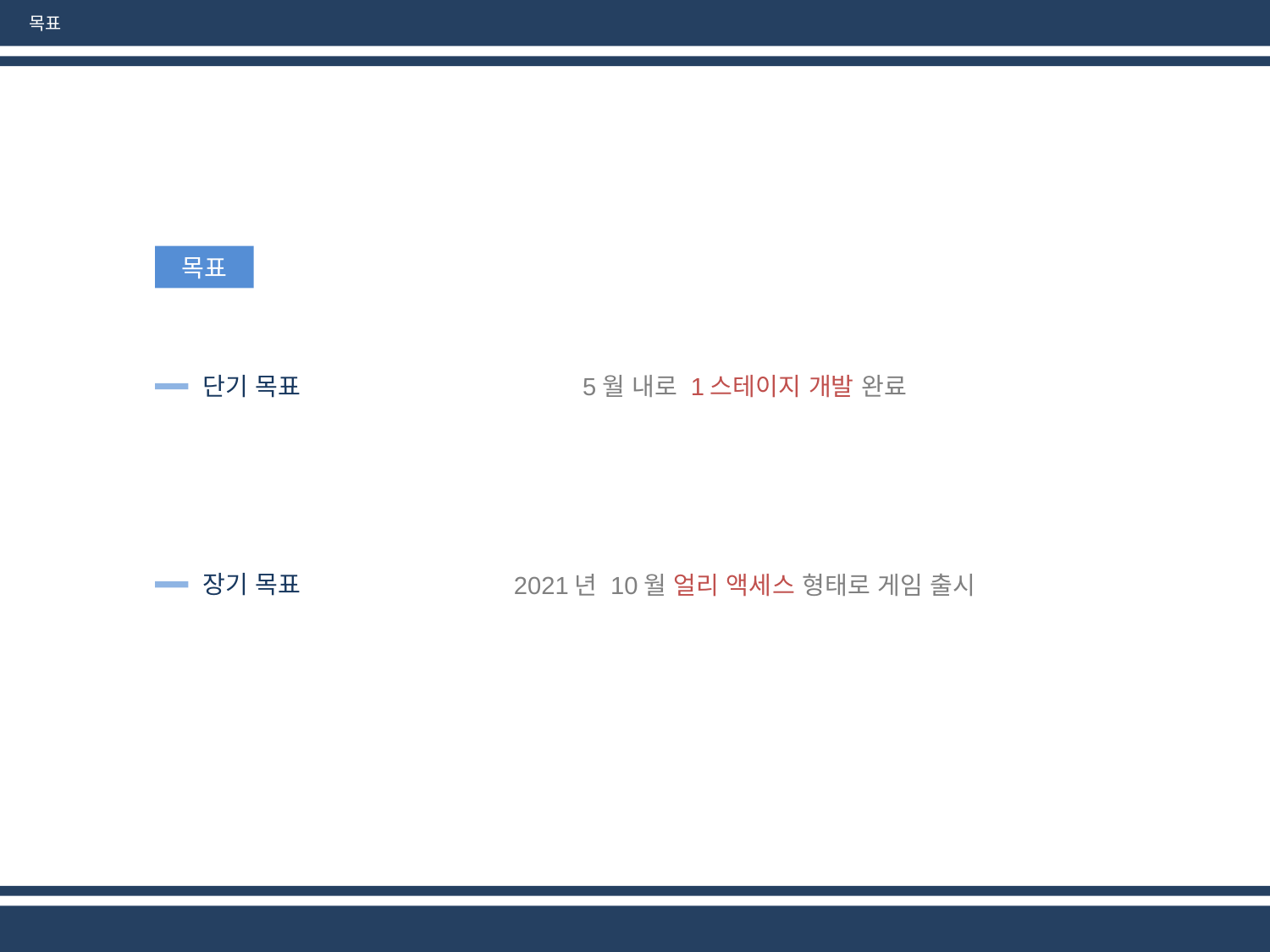

목표

목표
5월 내로 1스테이지 개발 완료
단기 목표

장기 목표
2021년 10월 얼리 액세스 형태로 게임 출시